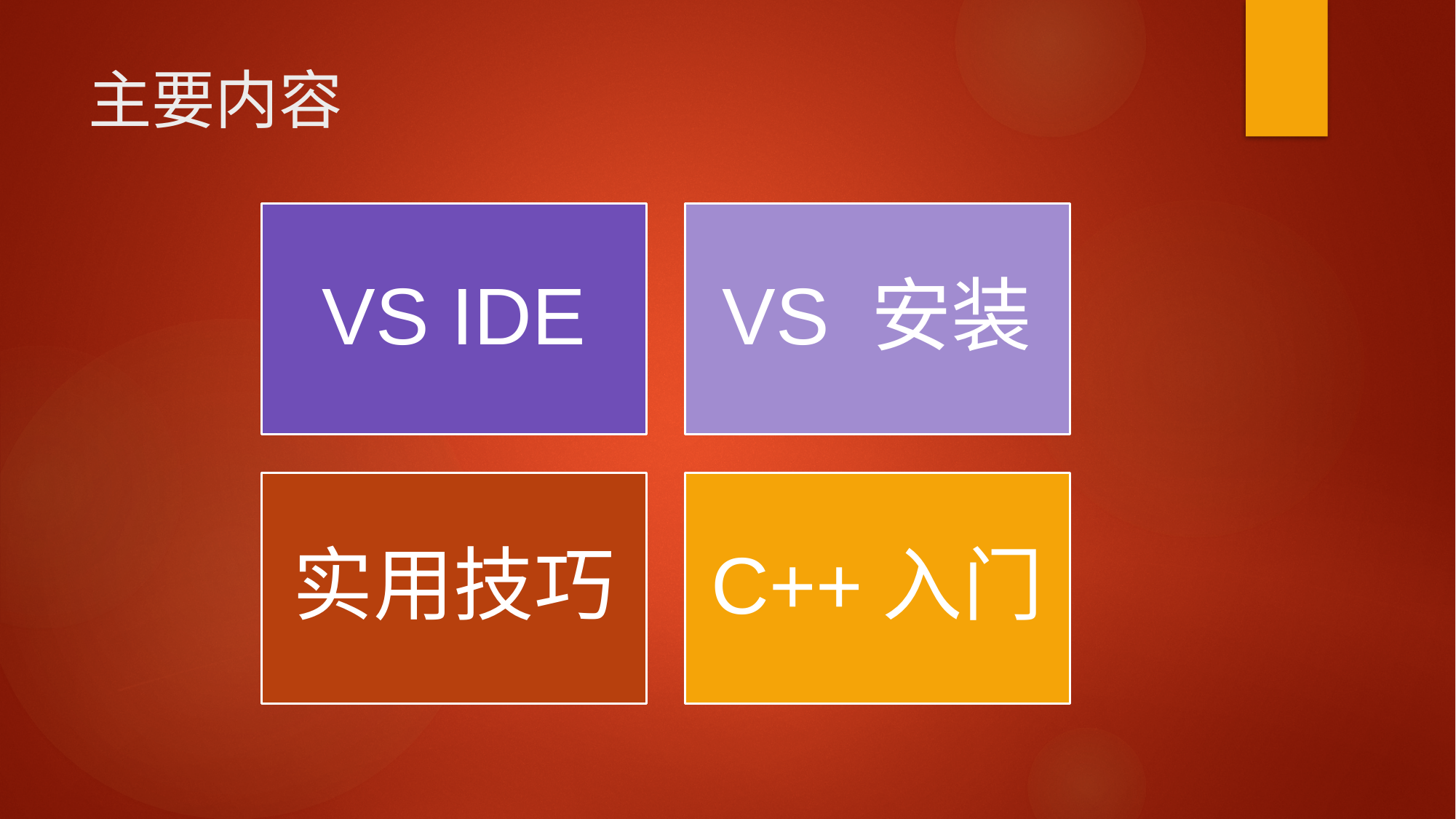

# 主要内容
VS IDE
VS 安装
实用技巧
C++入门